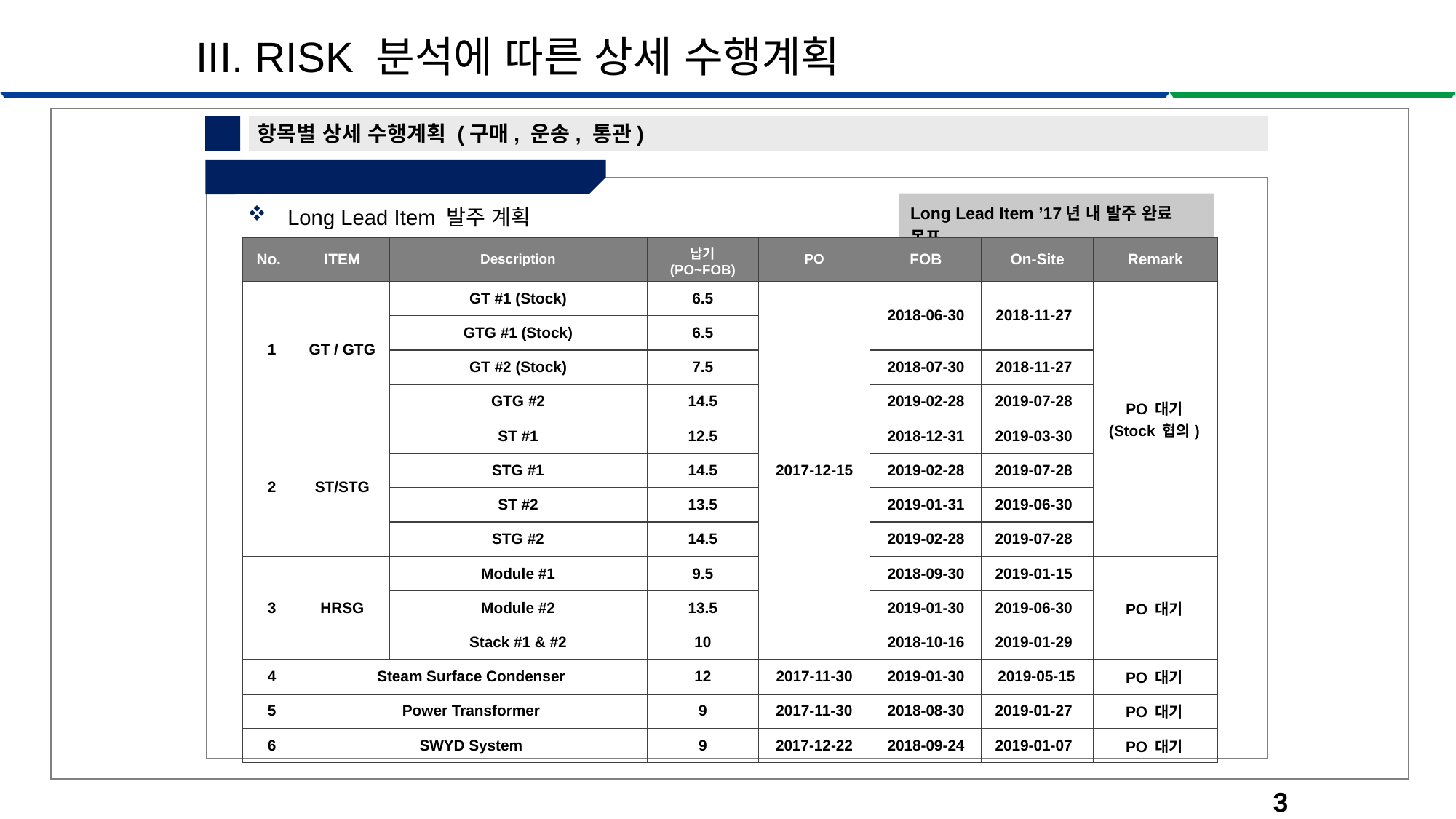

III. RISK 분석에 따른 상세 수행계획
4
항목별 상세 수행계획 (구매, 운송, 통관)
① 기자재 적기 발주 (PO Plan)

Long Lead Item ’17년 내 발주 완료 목표
| Long Lead Item 발주 계획 |
| --- |
| No. | ITEM | Description | 납기 (PO~FOB) | PO | FOB | On-Site | Remark |
| --- | --- | --- | --- | --- | --- | --- | --- |
| 1 | GT / GTG | GT #1 (Stock) | 6.5 | 2017-12-15 | 2018-06-30 | 2018-11-27 | PO 대기 (Stock 협의) |
|  |  | GTG #1 (Stock) | 6.5 |  |  |  |  |
|  |  | GT #2 (Stock) | 7.5 |  | 2018-07-30 | 2018-11-27 |  |
|  |  | GTG #2 | 14.5 |  | 2019-02-28 | 2019-07-28 |  |
| 2 | ST/STG | ST #1 | 12.5 |  | 2018-12-31 | 2019-03-30 |  |
|  |  | STG #1 | 14.5 |  | 2019-02-28 | 2019-07-28 |  |
|  |  | ST #2 | 13.5 |  | 2019-01-31 | 2019-06-30 |  |
|  |  | STG #2 | 14.5 |  | 2019-02-28 | 2019-07-28 |  |
| 3 | HRSG | Module #1 | 9.5 |  | 2018-09-30 | 2019-01-15 | PO 대기 |
|  |  | Module #2 | 13.5 |  | 2019-01-30 | 2019-06-30 |  |
|  |  | Stack #1 & #2 | 10 |  | 2018-10-16 | 2019-01-29 |  |
| 4 | Steam Surface Condenser |  | 12 | 2017-11-30 | 2019-01-30 | 2019-05-15 | PO 대기 |
| 5 | Power Transformer |  | 9 | 2017-11-30 | 2018-08-30 | 2019-01-27 | PO 대기 |
| 6 | SWYD System |  | 9 | 2017-12-22 | 2018-09-24 | 2019-01-07 | PO 대기 |
39